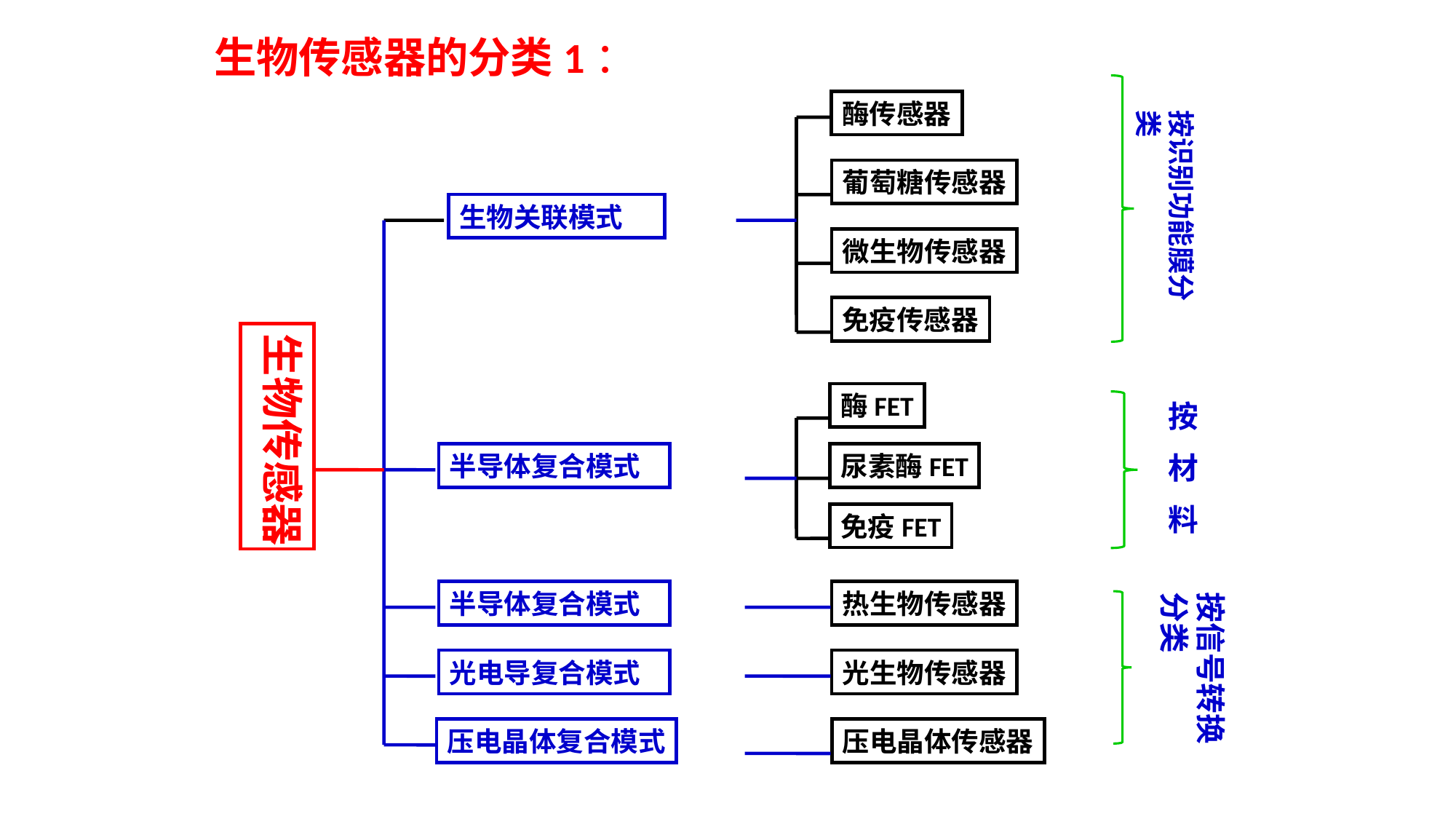

生物传感器的分类1：

酶传感器
按识别功能膜分类

葡萄糖传感器
生物关联模式

微生物传感器

免疫传感器
生物传感器

酶FET

按
材
料

半导体复合模式
尿素酶FET

免疫FET

半导体复合模式
热生物传感器
按信号转换分类

光电导复合模式
光生物传感器

压电晶体复合模式
压电晶体传感器